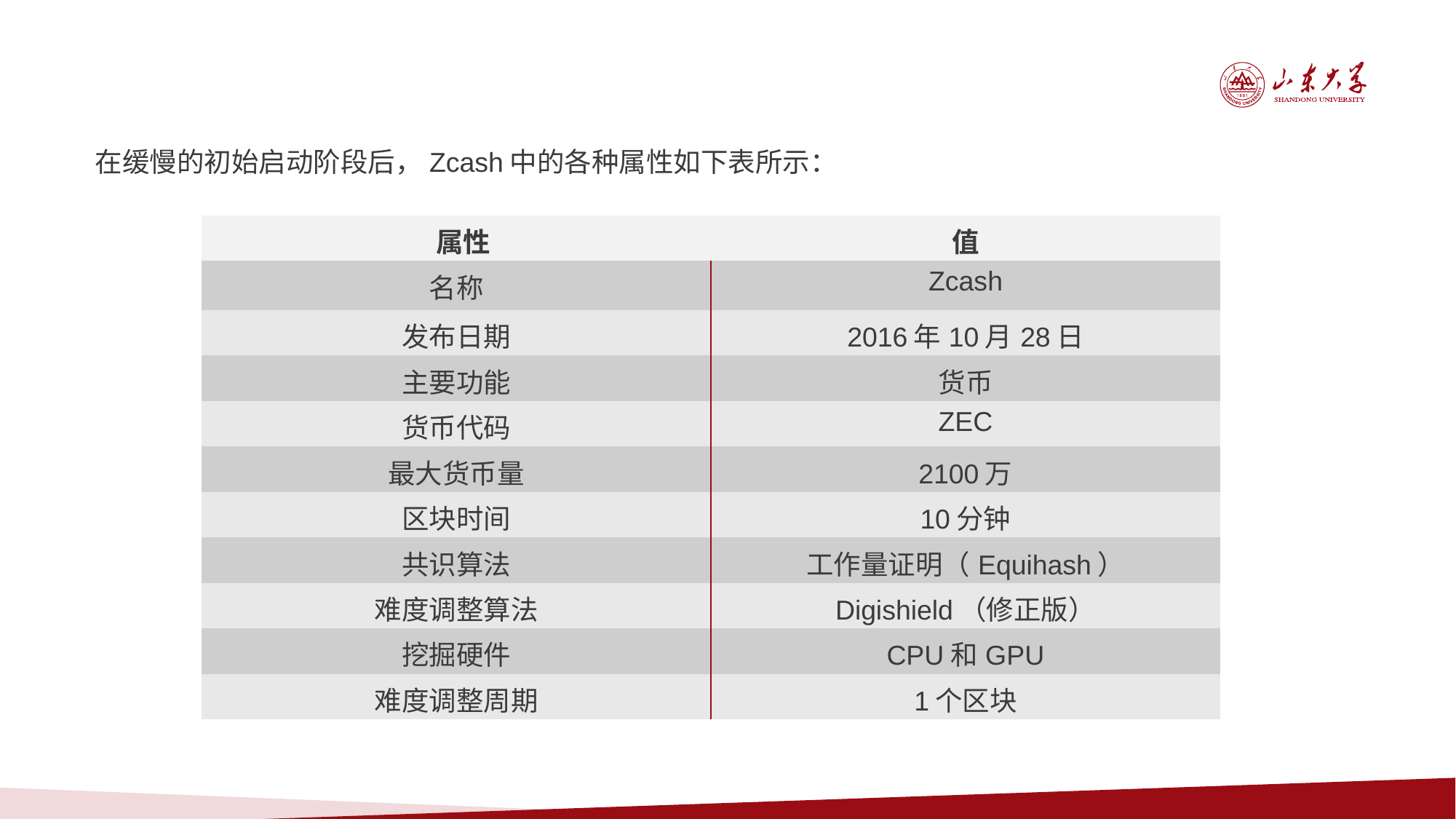

在缓慢的初始启动阶段后，Zcash中的各种属性如下表所示：

| 属性 | 值 |
| --- | --- |
| 名称 | Zcash |
| 发布日期 | 2016年10月28日 |
| 主要功能 | 货币 |
| 货币代码 | ZEC |
| 最大货币量 | 2100万 |
| 区块时间 | 10分钟 |
| 共识算法 | 工作量证明（Equihash） |
| 难度调整算法 | Digishield（修正版） |
| 挖掘硬件 | CPU和GPU |
| 难度调整周期 | 1个区块 |